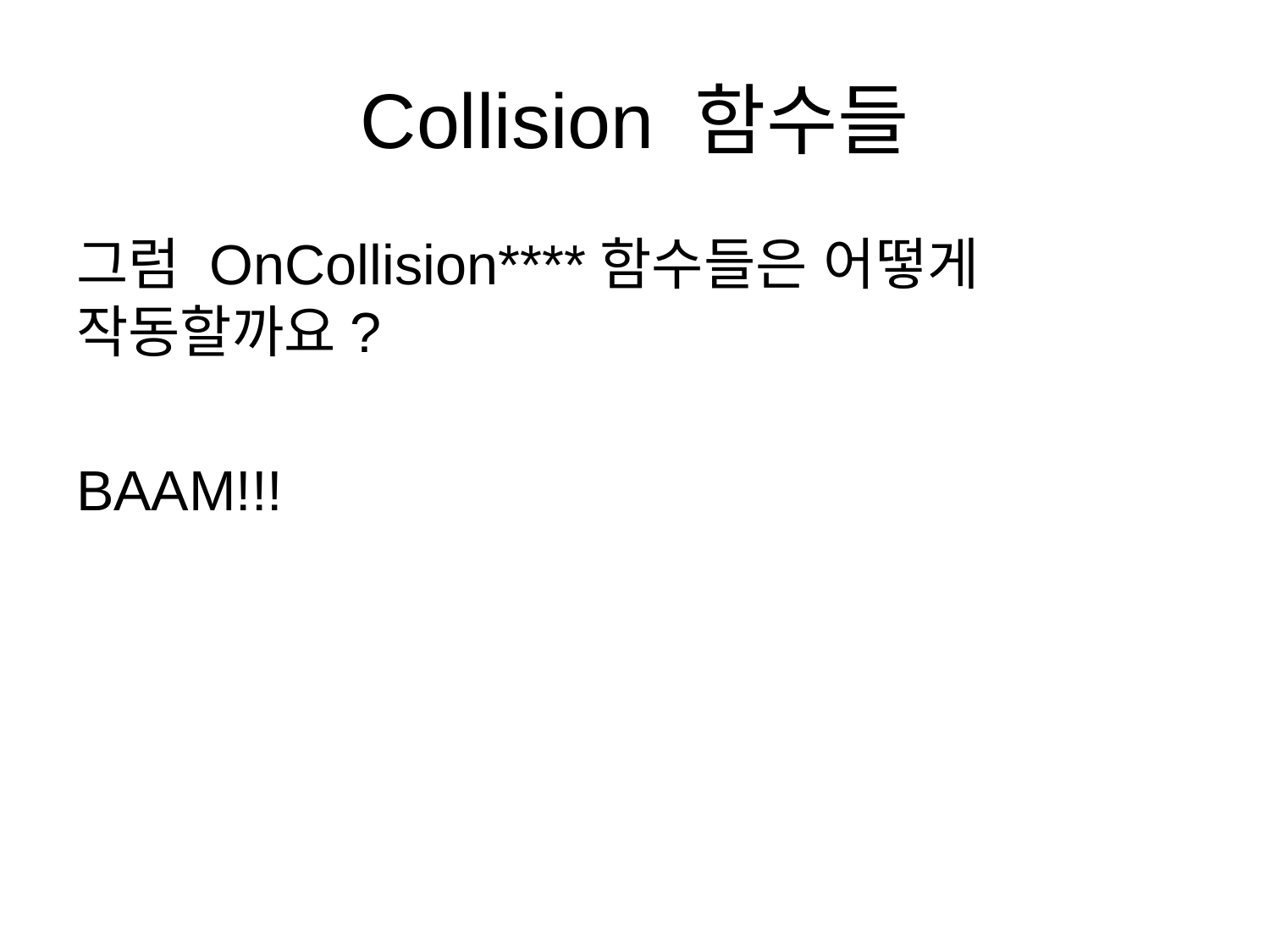

# Collision 함수들
그럼 OnCollision****함수들은 어떻게 작동할까요?

BAAM!!!